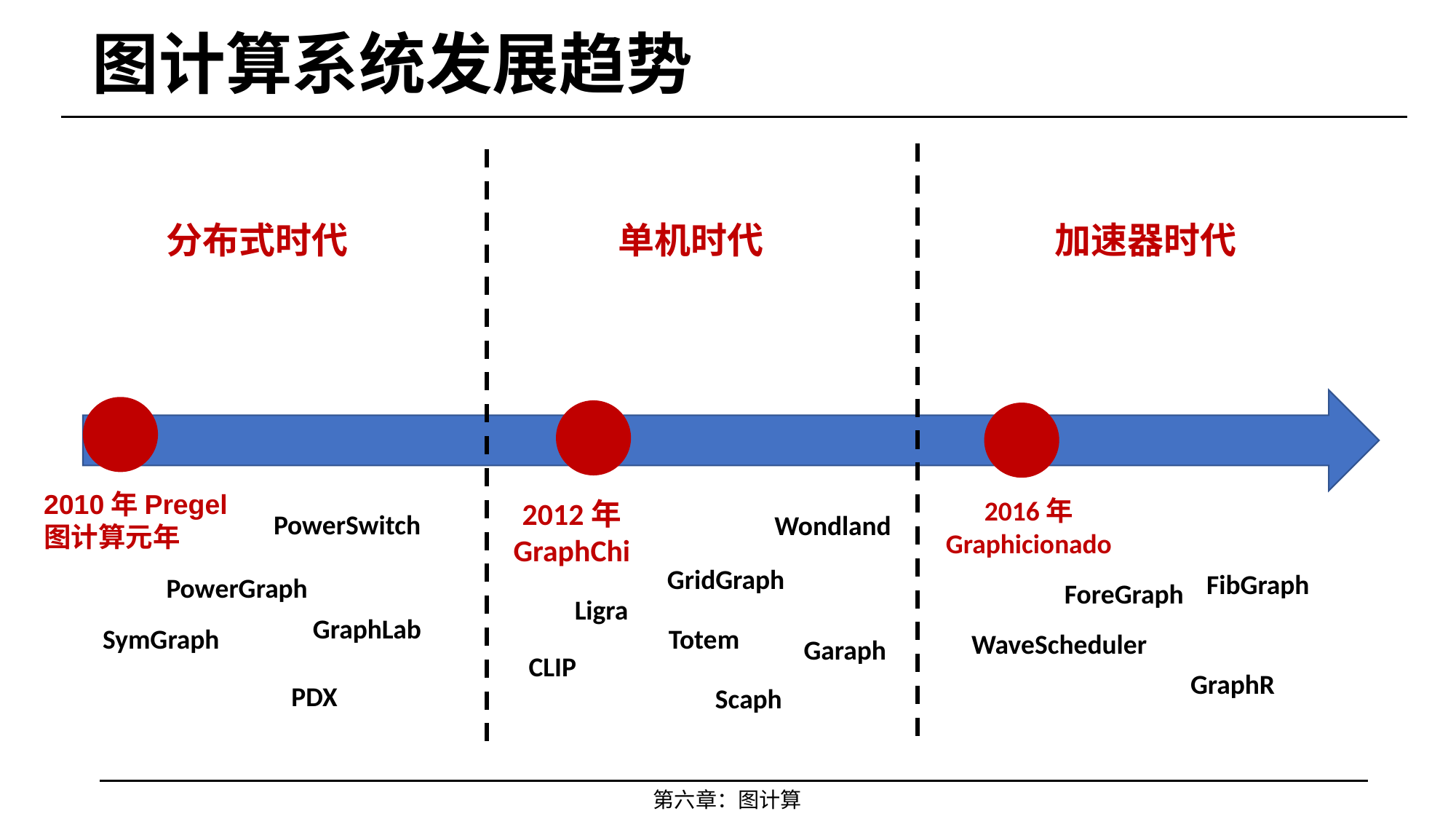

# 图计算系统发展趋势
加速器时代
分布式时代
单机时代

2010年Pregel
图计算元年
2016年
Graphicionado
2012年
GraphChi
PowerSwitch
Wondland
GridGraph
FibGraph
PowerGraph
ForeGraph
Ligra
GraphLab
SymGraph
Totem
WaveScheduler
Garaph
CLIP
GraphR
PDX
Scaph